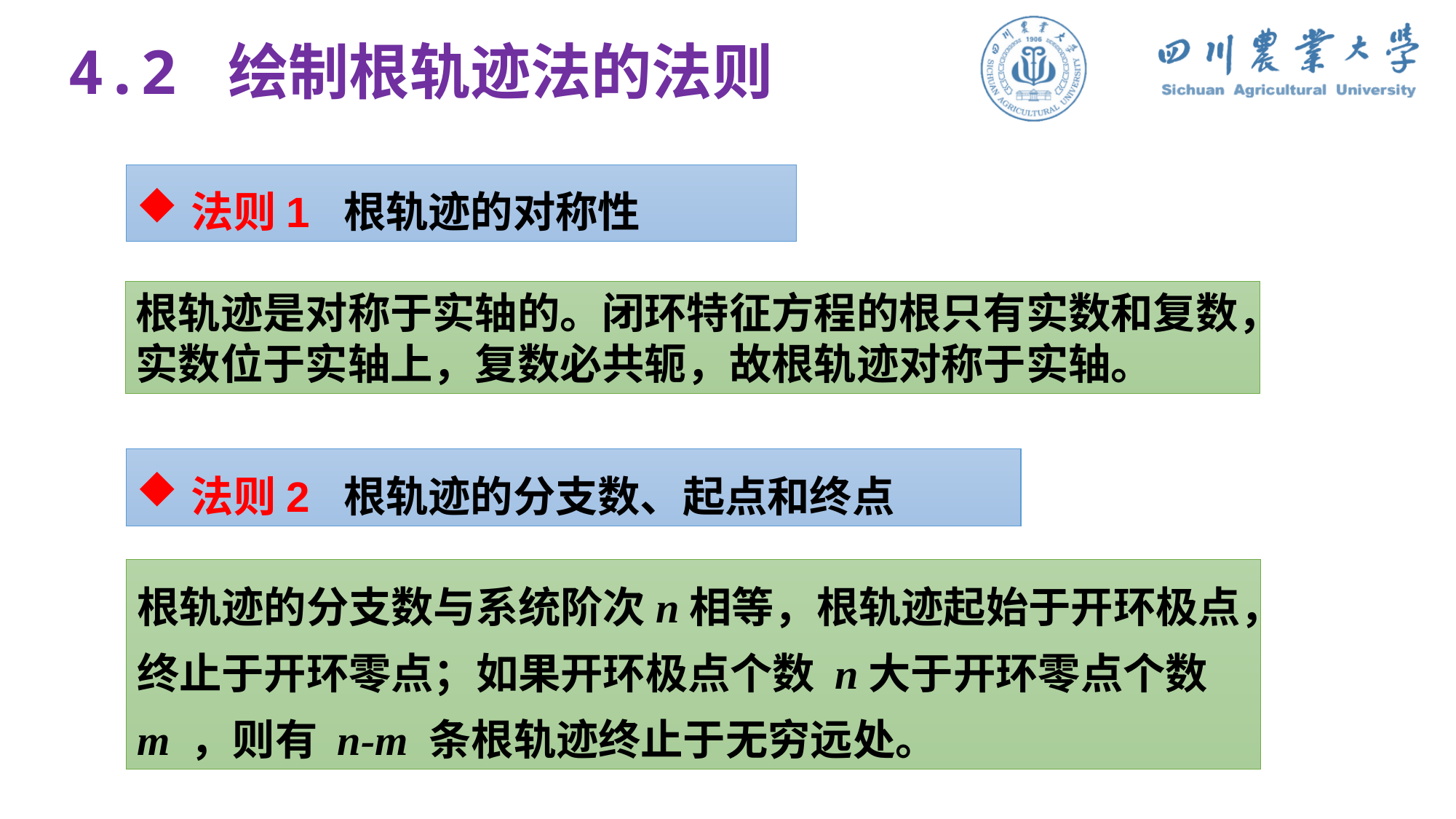

4.2 绘制根轨迹法的法则
法则1  根轨迹的对称性
根轨迹是对称于实轴的。闭环特征方程的根只有实数和复数，实数位于实轴上，复数必共轭，故根轨迹对称于实轴。
法则2  根轨迹的分支数、起点和终点
根轨迹的分支数与系统阶次n相等，根轨迹起始于开环极点，终止于开环零点；如果开环极点个数 n大于开环零点个数m ，则有 n-m 条根轨迹终止于无穷远处。